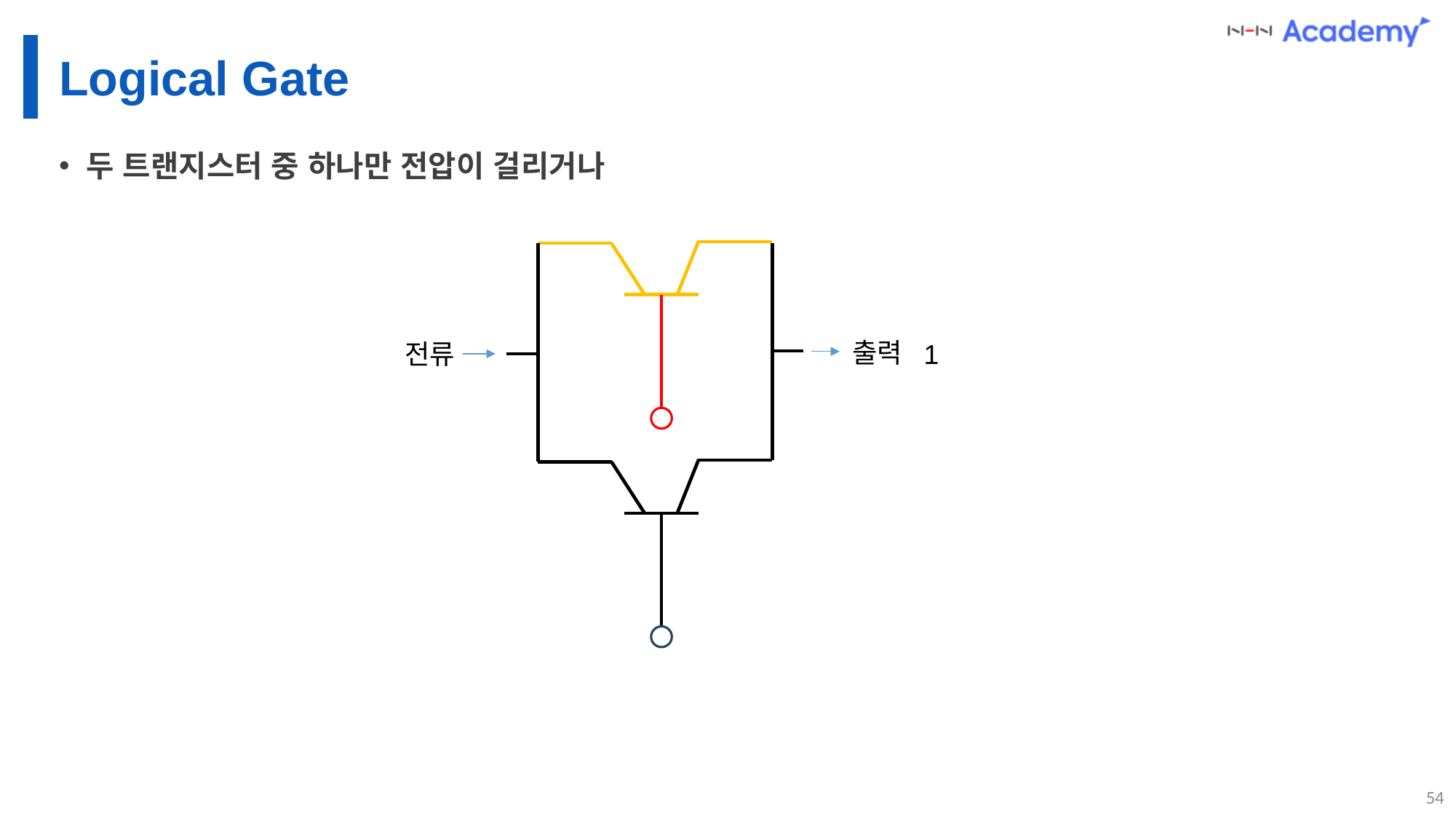

# Logical Gate
두 트랜지스터 중 하나만 전압이 걸리거나
출력
전류
1

54